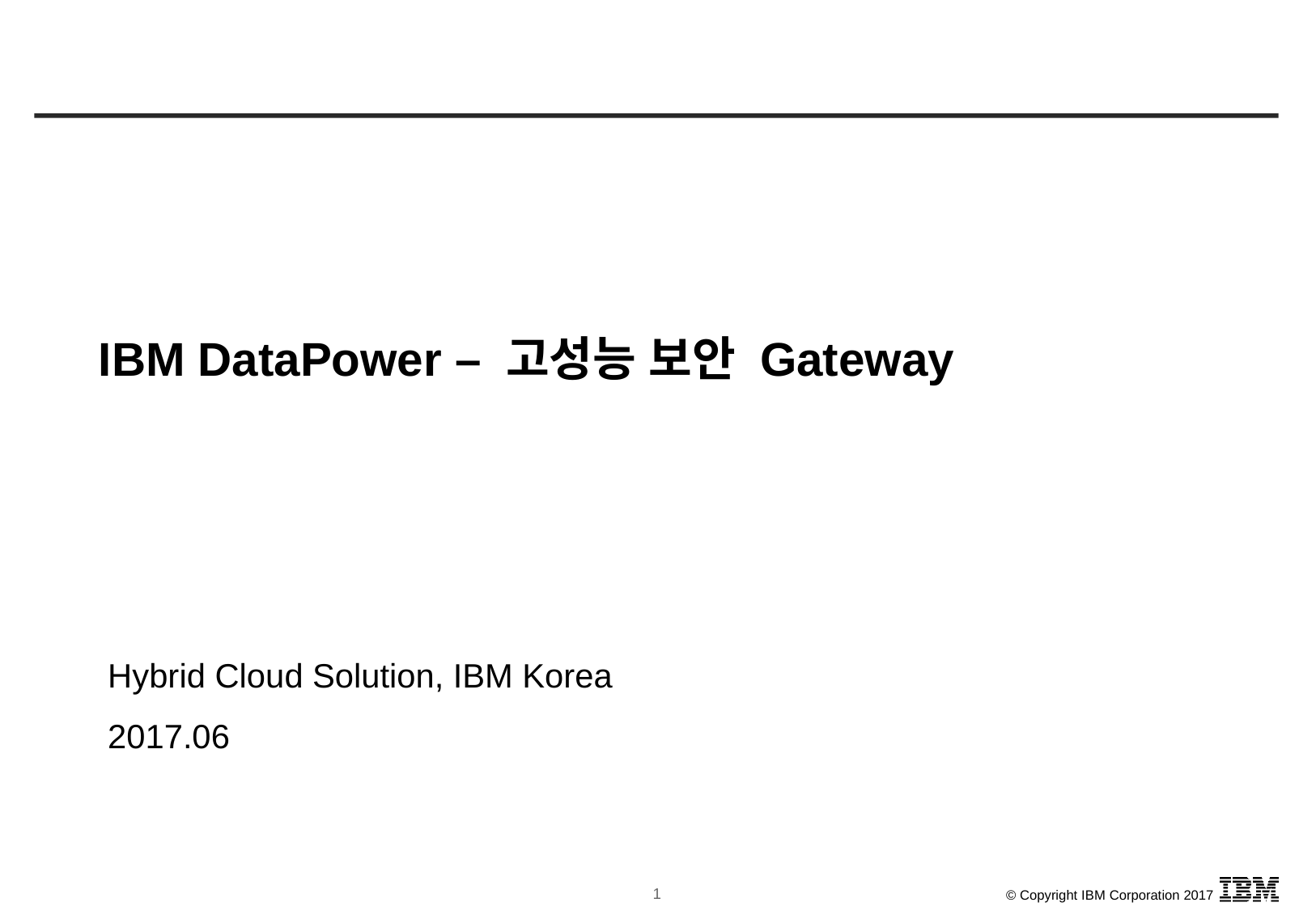

# IBM DataPower – 고성능 보안 Gateway
Hybrid Cloud Solution, IBM Korea
2017.06